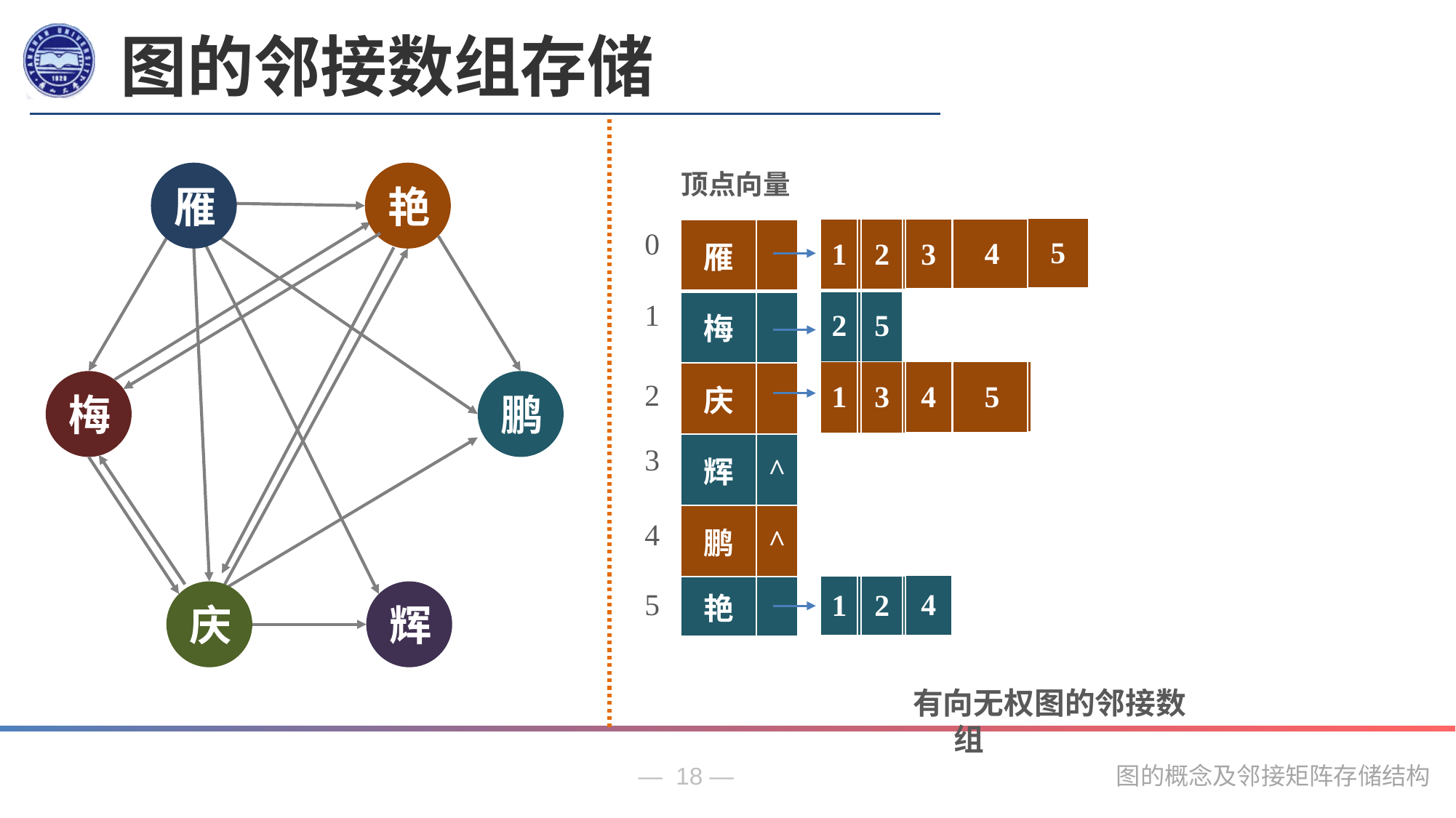

图的邻接数组存储
顶点向量
雁
艳
| 5 |  |
| --- | --- |
|  |  |
| 3 |  |
|  |  |
|  |  |
|  |  |
| 4 |  |  |
| --- | --- | --- |
|  |  |  |
| 5 |  |  |
|  |  |  |
|  |  |  |
|  |  |  |
| 3 |  |
| --- | --- |
|  |  |
| 4 |  |
|  |  |
|  |  |
| 4 |  |
| 1 |  |  |
| --- | --- | --- |
| 2 |  |  |
| 1 |  |  |
|  |  |  |
|  |  |  |
| 1 |  |  |
| 2 |  |  |
| --- | --- | --- |
| 5 |  | ^ |
| 3 |  |  |
|  |  |  |
|  |  |  |
| 2 |  |  |
| 雁 |  |
| --- | --- |
| 梅 |  |
| 庆 |  |
| 辉 | ^ |
| 鹏 | ^ |
| 艳 |  |
| 0 |
| --- |
| 1 |
| 2 |
| 3 |
| 4 |
| 5 |
梅
鹏
庆
辉
有向无权图的邻接数组